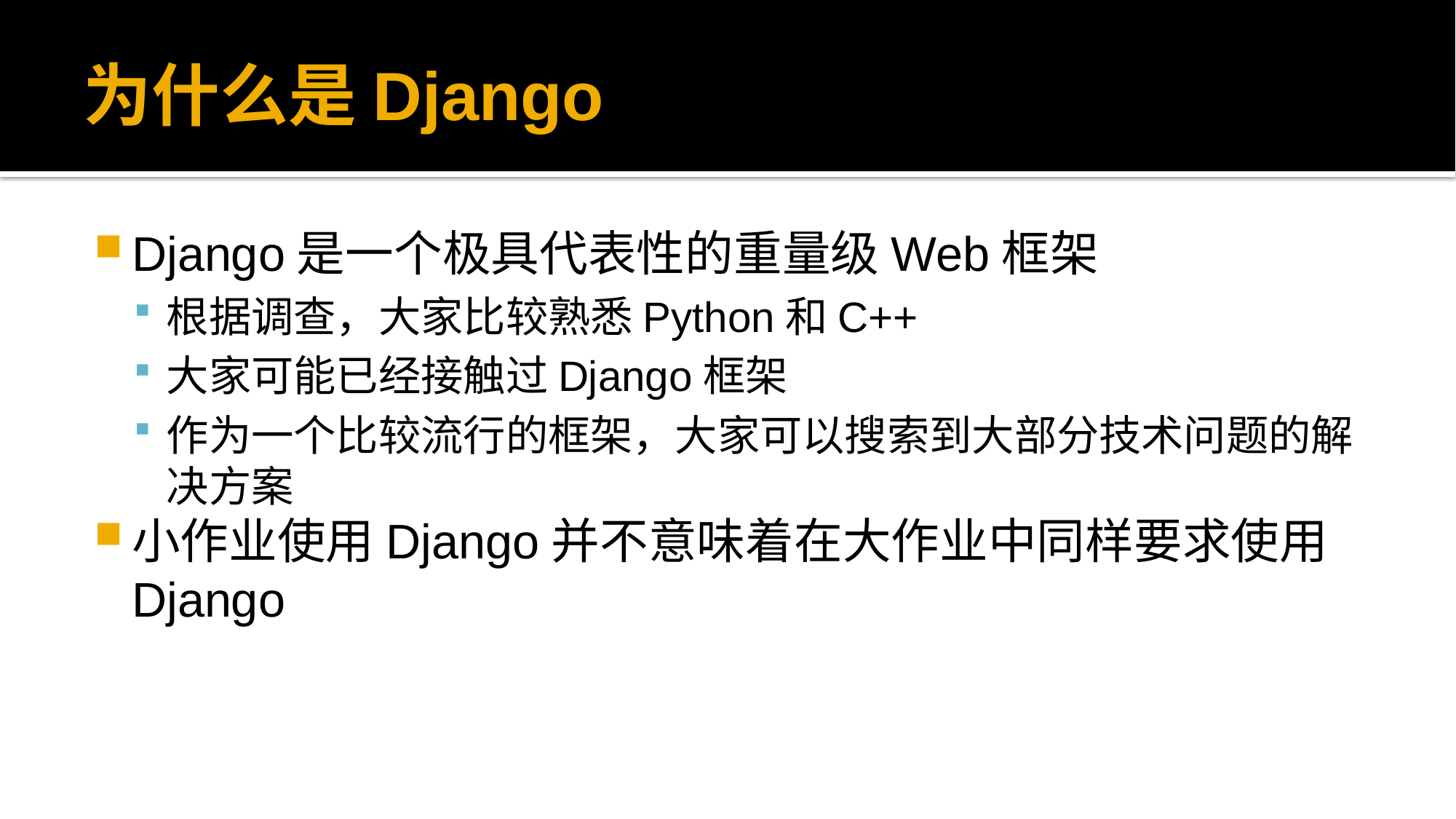

# 为什么是Django
Django是一个极具代表性的重量级Web框架
根据调查，大家比较熟悉Python和C++
大家可能已经接触过Django框架
作为一个比较流行的框架，大家可以搜索到大部分技术问题的解决方案
小作业使用Django并不意味着在大作业中同样要求使用Django